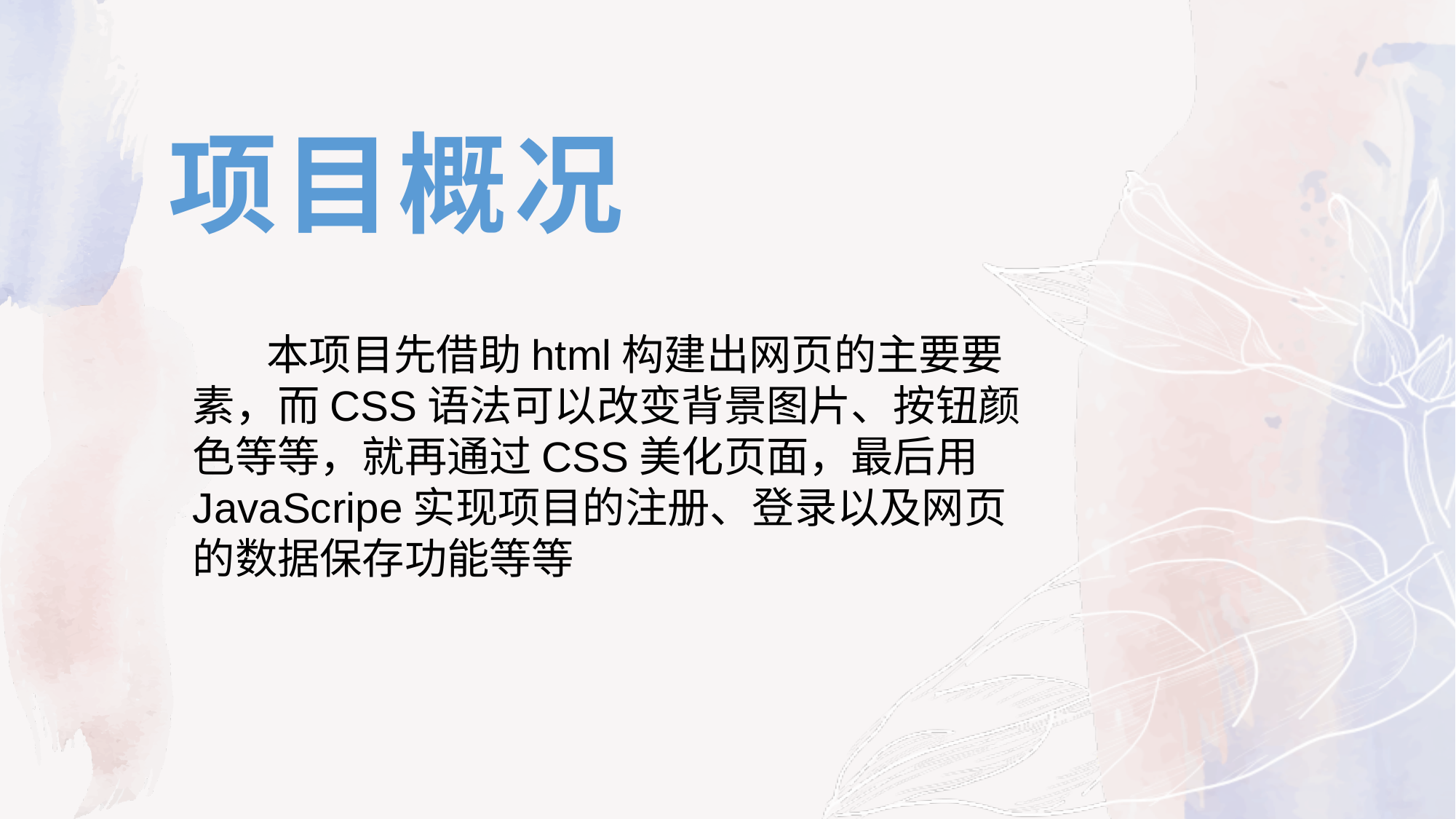

项目概况
 本项目先借助html构建出网页的主要要素，而CSS语法可以改变背景图片、按钮颜色等等，就再通过CSS美化页面，最后用JavaScripe实现项目的注册、登录以及网页的数据保存功能等等